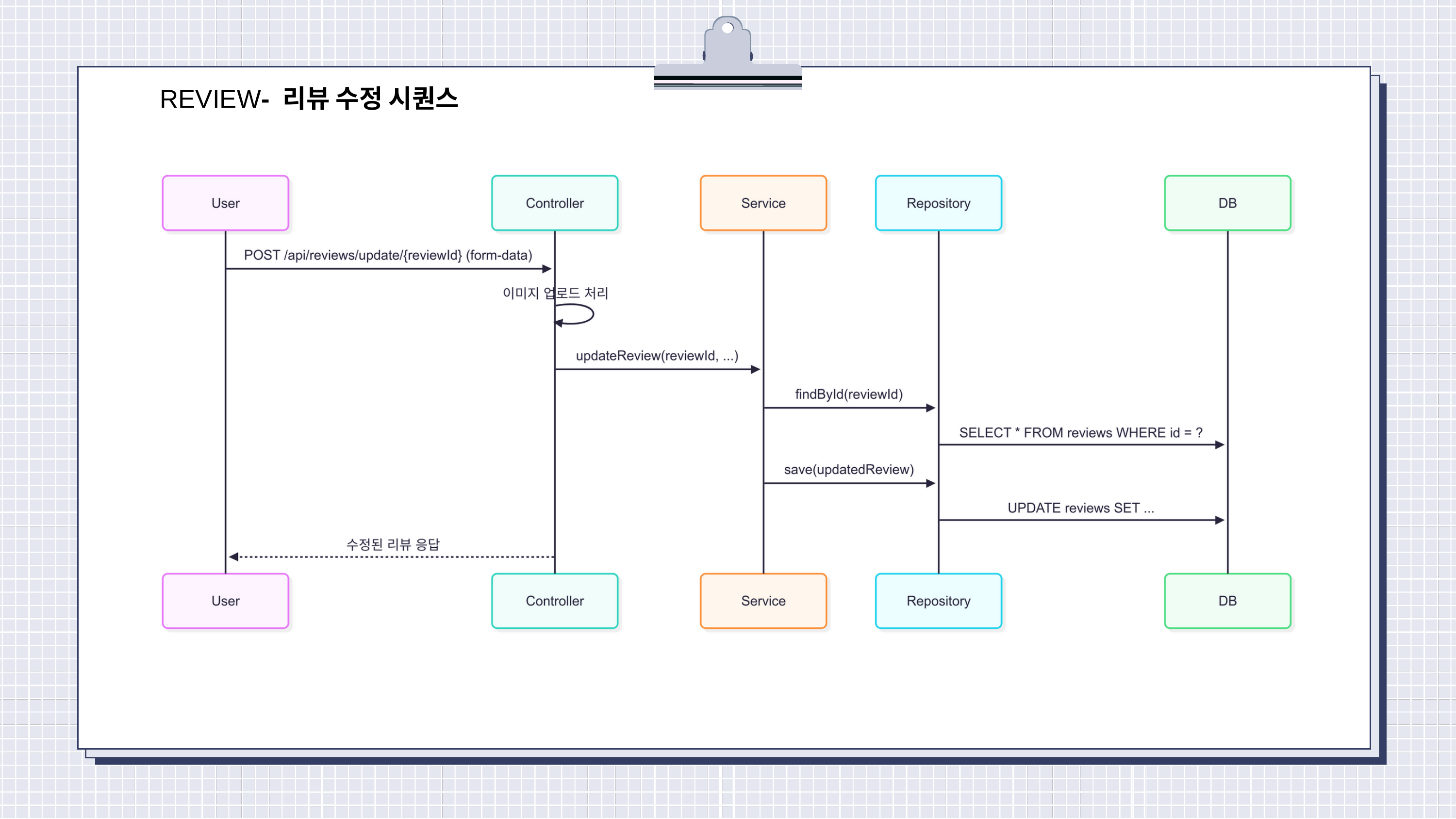

REVIEW- 리뷰 수정 시퀀스

진행 상황 요약